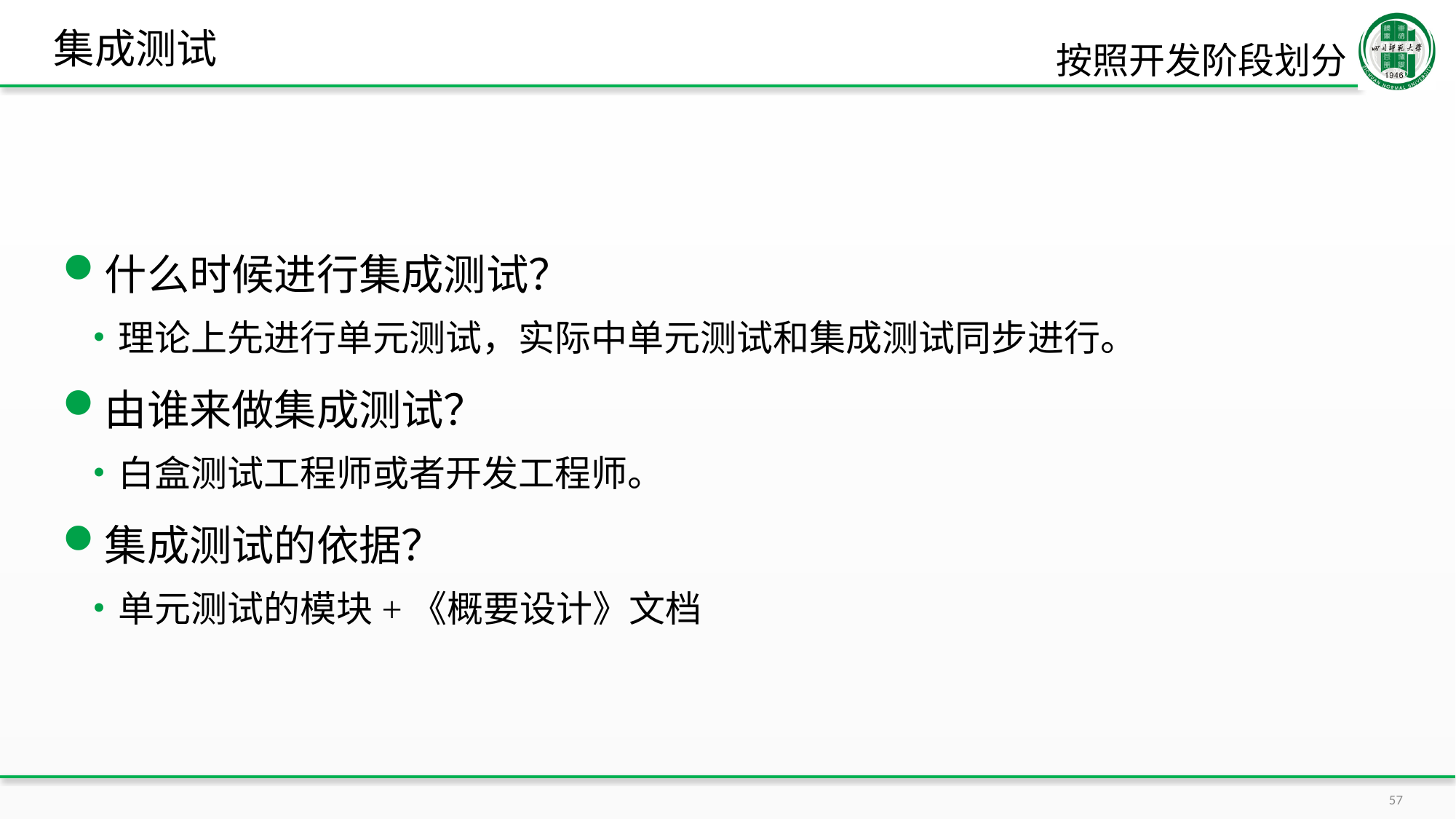

# 集成测试
按照开发阶段划分
什么时候进行集成测试？
理论上先进行单元测试，实际中单元测试和集成测试同步进行。
由谁来做集成测试？
白盒测试工程师或者开发工程师。
集成测试的依据？
单元测试的模块+《概要设计》文档
57